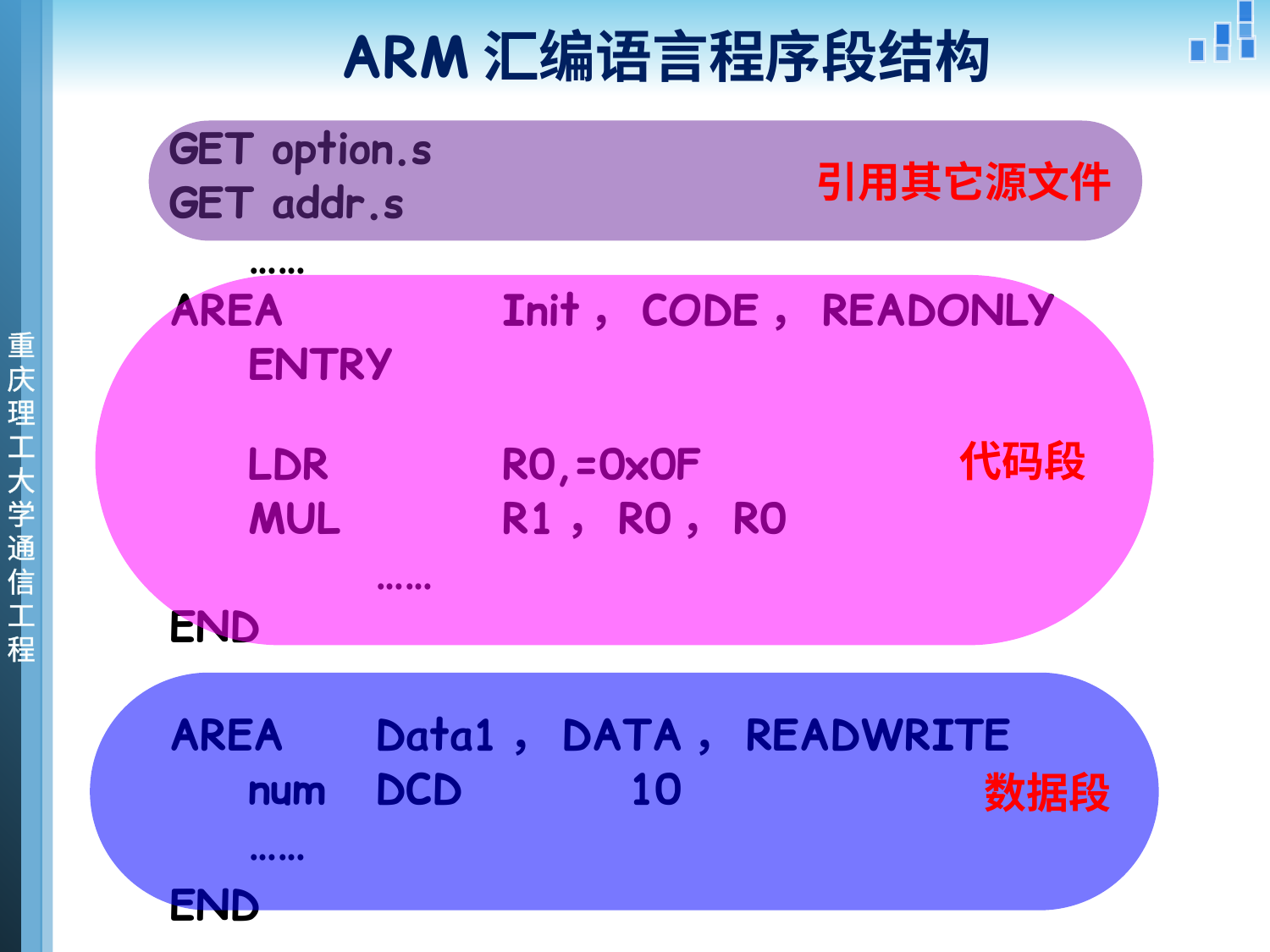

# ARM汇编语言程序段结构
引用其它源文件
GET option.s
GET addr.s
 	……
AREA 		Init，CODE，READONLY
 	ENTRY
 	LDR		R0,=0x0F
	MUL		R1，R0，R0
	 	……
END

AREA	Data1，DATA，READWRITE
 	num	DCD		10
 	……
END
代码段
数据段